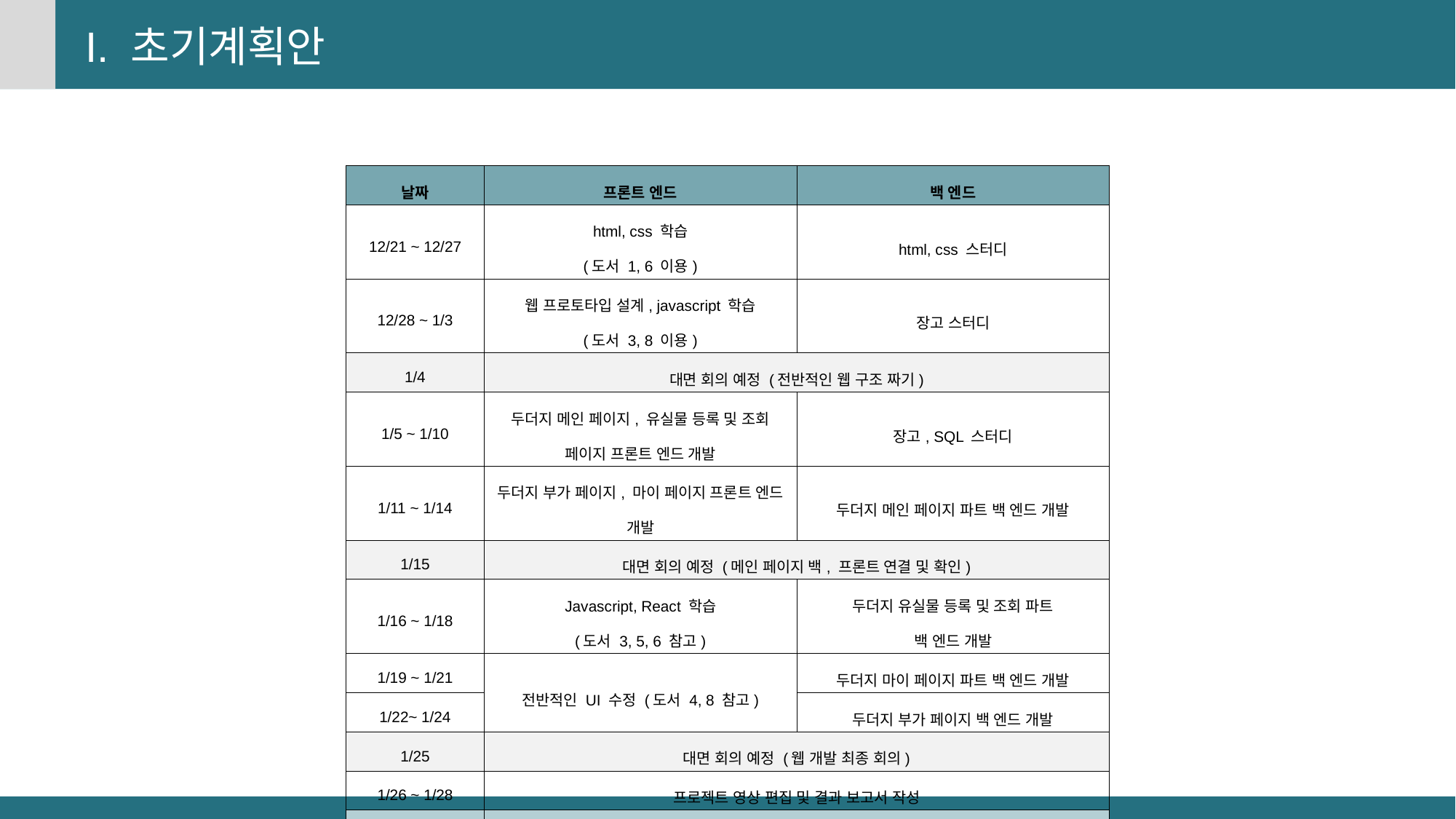

I. 초기계획안
| 날짜 | 프론트 엔드 | 백 엔드 |
| --- | --- | --- |
| 12/21 ~ 12/27 | html, css 학습 (도서 1, 6 이용) | html, css 스터디 |
| 12/28 ~ 1/3 | 웹 프로토타입 설계, javascript 학습 (도서 3, 8 이용) | 장고 스터디 |
| 1/4 | 대면 회의 예정 (전반적인 웹 구조 짜기) |  |
| 1/5 ~ 1/10 | 두더지 메인 페이지, 유실물 등록 및 조회 페이지 프론트 엔드 개발 | 장고, SQL 스터디 |
| 1/11 ~ 1/14 | 두더지 부가 페이지, 마이 페이지 프론트 엔드 개발 | 두더지 메인 페이지 파트 백 엔드 개발 |
| 1/15 | 대면 회의 예정 (메인 페이지 백, 프론트 연결 및 확인) |  |
| 1/16 ~ 1/18 | Javascript, React 학습 (도서 3, 5, 6 참고) | 두더지 유실물 등록 및 조회 파트 백 엔드 개발 |
| 1/19 ~ 1/21 | 전반적인 UI 수정 (도서 4, 8 참고) | 두더지 마이 페이지 파트 백 엔드 개발 |
| 1/22~ 1/24 |  | 두더지 부가 페이지 백 엔드 개발 |
| 1/25 | 대면 회의 예정 (웹 개발 최종 회의) |  |
| 1/26 ~ 1/28 | 프로젝트 영상 편집 및 결과 보고서 작성 |  |
| 1/29 | 영상 및 결과 보고서 제출 |  |